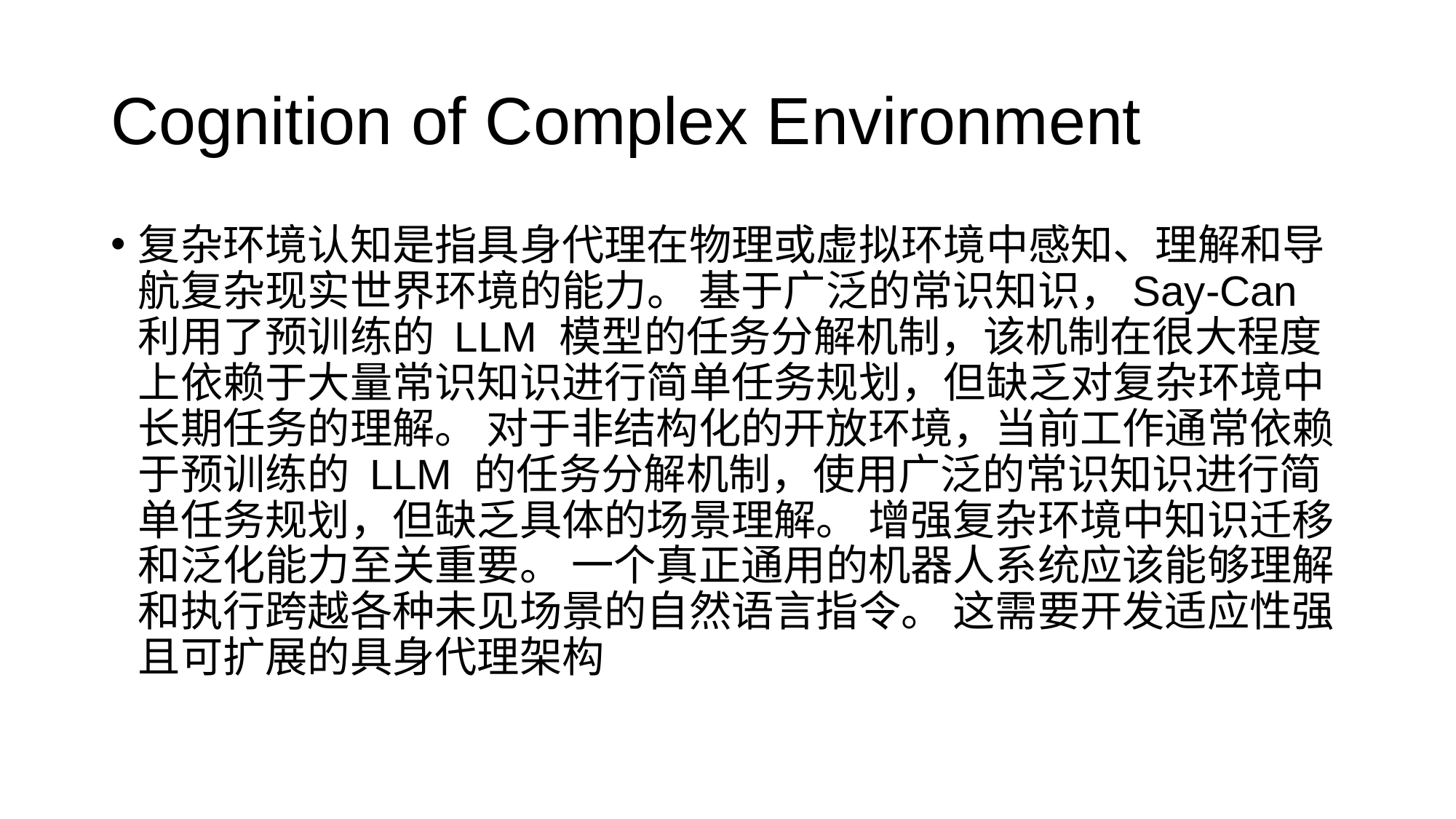

# Cognition of Complex Environment
复杂环境认知是指具身代理在物理或虚拟环境中感知、理解和导航复杂现实世界环境的能力。 基于广泛的常识知识，Say-Can 利用了预训练的 LLM 模型的任务分解机制，该机制在很大程度上依赖于大量常识知识进行简单任务规划，但缺乏对复杂环境中长期任务的理解。 对于非结构化的开放环境，当前工作通常依赖于预训练的 LLM 的任务分解机制，使用广泛的常识知识进行简单任务规划，但缺乏具体的场景理解。 增强复杂环境中知识迁移和泛化能力至关重要。 一个真正通用的机器人系统应该能够理解和执行跨越各种未见场景的自然语言指令。 这需要开发适应性强且可扩展的具身代理架构